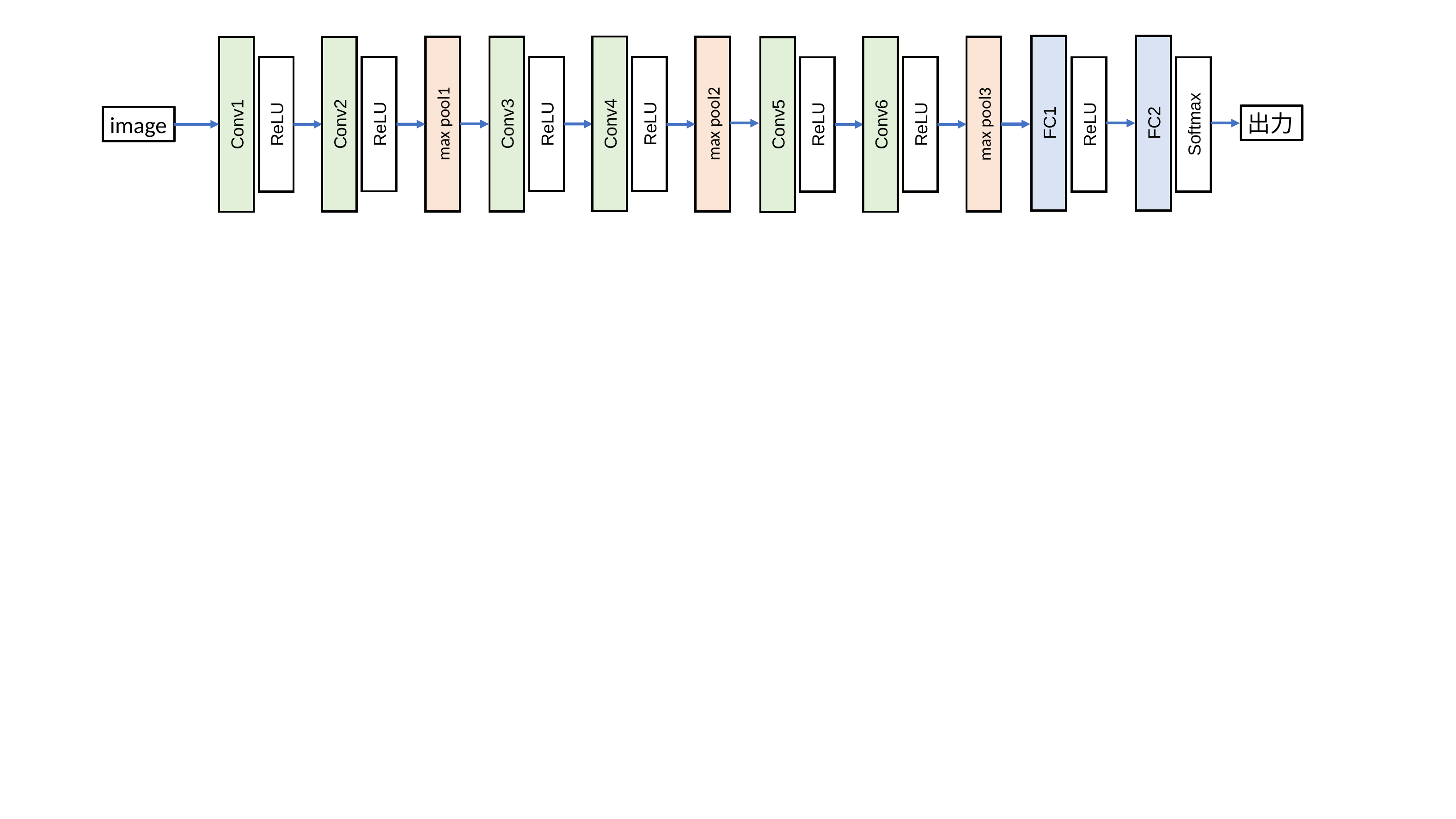

出力
FC2
FC1
ReLU
Conv4
ReLU
max pool2
Conv3
max pool1
image
max pool3
ReLU
Conv2
ReLU
ReLU
Conv6
Conv1
Softmax
ReLU
ReLU
Conv5